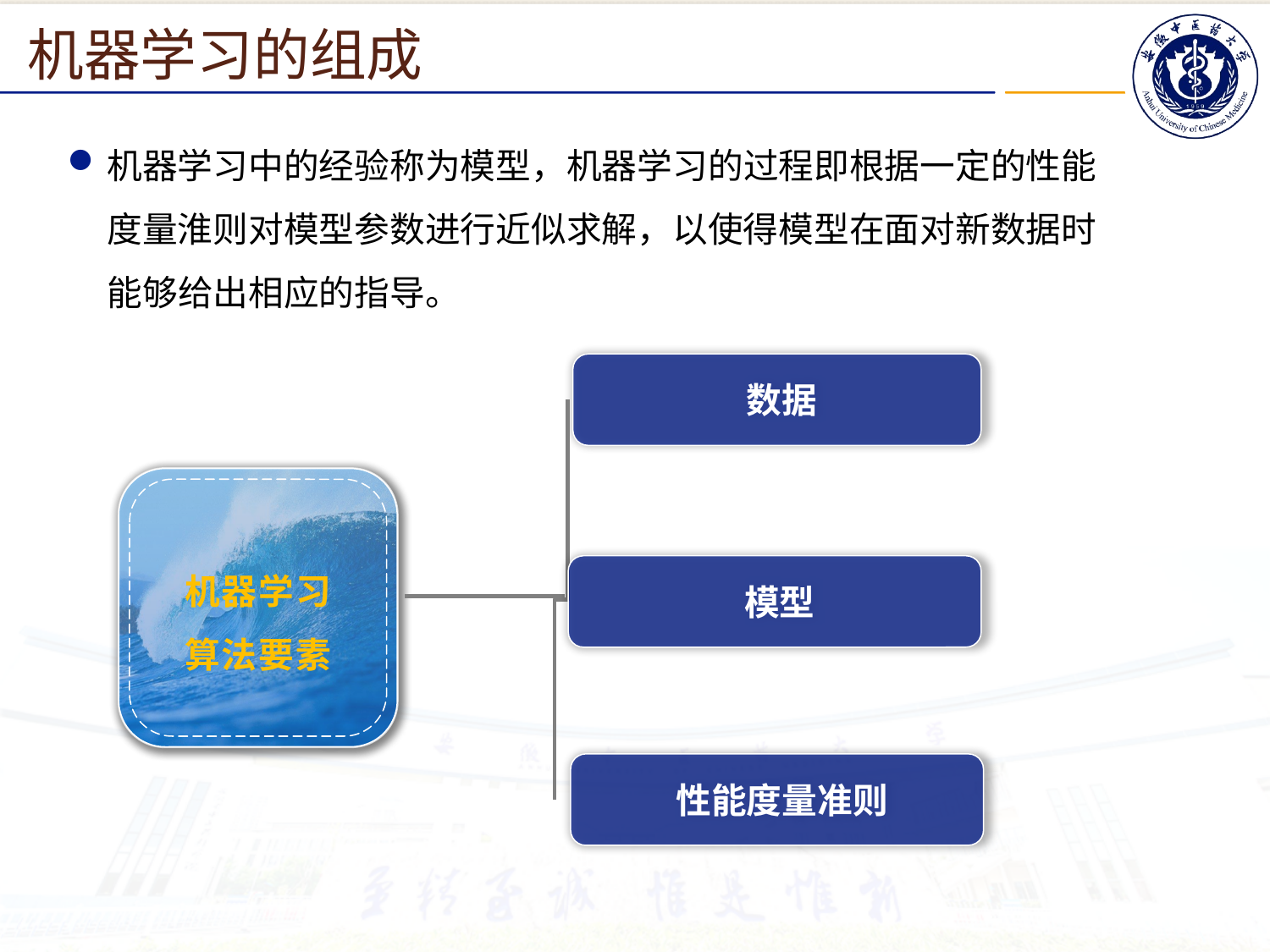

机器学习的组成
机器学习中的经验称为模型，机器学习的过程即根据一定的性能度量淮则对模型参数进行近似求解，以使得模型在面对新数据时能够给出相应的指导。
数据

机器学习
算法要素
模型
性能度量准则